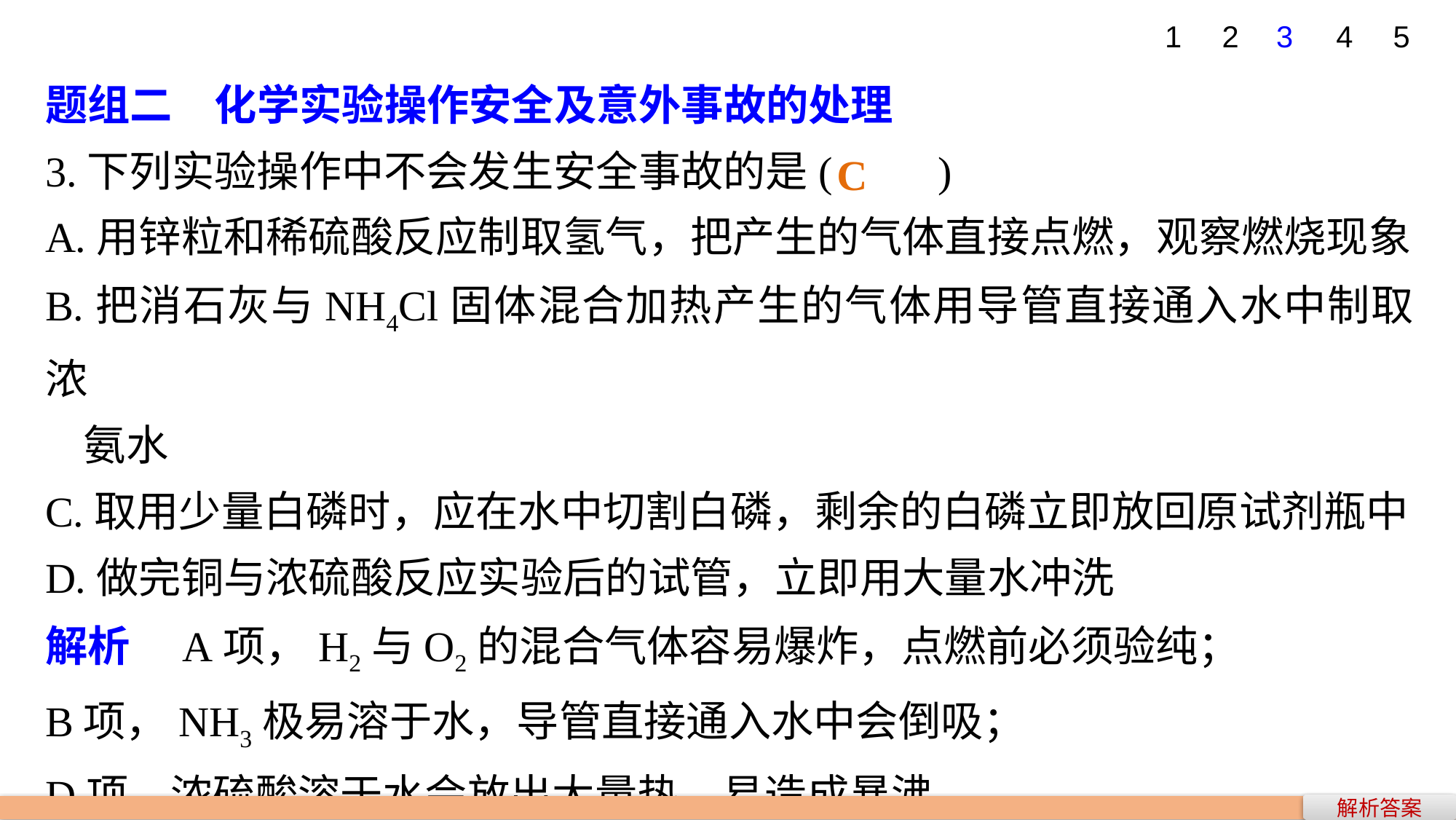

1
2
3
4
5
题组二　化学实验操作安全及意外事故的处理
3.下列实验操作中不会发生安全事故的是(　　)
A.用锌粒和稀硫酸反应制取氢气，把产生的气体直接点燃，观察燃烧现象
B.把消石灰与NH4Cl固体混合加热产生的气体用导管直接通入水中制取浓
   氨水
C.取用少量白磷时，应在水中切割白磷，剩余的白磷立即放回原试剂瓶中
D.做完铜与浓硫酸反应实验后的试管，立即用大量水冲洗
解析　A项，H2与O2的混合气体容易爆炸，点燃前必须验纯；
B项，NH3极易溶于水，导管直接通入水中会倒吸；
D项，浓硫酸溶于水会放出大量热，易造成暴沸。
C
解析答案